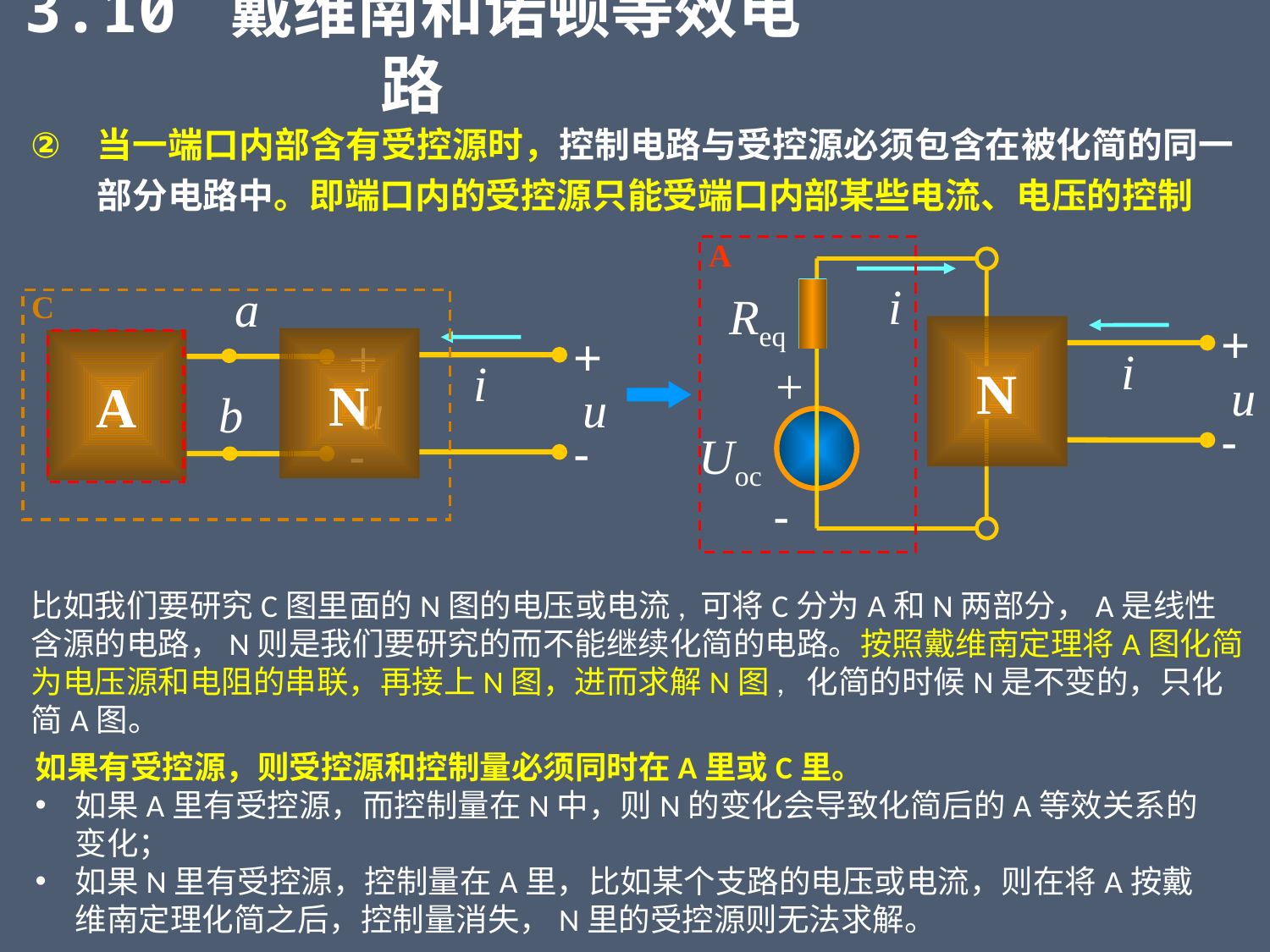

3.10 戴维南和诺顿等效电路
当一端口内部含有受控源时，控制电路与受控源必须包含在被化简的同一部分电路中。即端口内的受控源只能受端口内部某些电流、电压的控制
A

i
Req

+

Uoc
-

a
C

+
N

+
+
A

u
-

N

i

i

u
u
b

-
-

比如我们要研究C图里面的N图的电压或电流, 可将C分为A和N两部分，A是线性含源的电路，N则是我们要研究的而不能继续化简的电路。按照戴维南定理将A图化简为电压源和电阻的串联，再接上N图，进而求解N图,  化简的时候N是不变的，只化简A图。
如果有受控源，则受控源和控制量必须同时在A里或C里。
如果A里有受控源，而控制量在N中，则N的变化会导致化简后的A等效关系的变化；
如果N里有受控源，控制量在A里，比如某个支路的电压或电流，则在将A按戴维南定理化简之后，控制量消失，N里的受控源则无法求解。